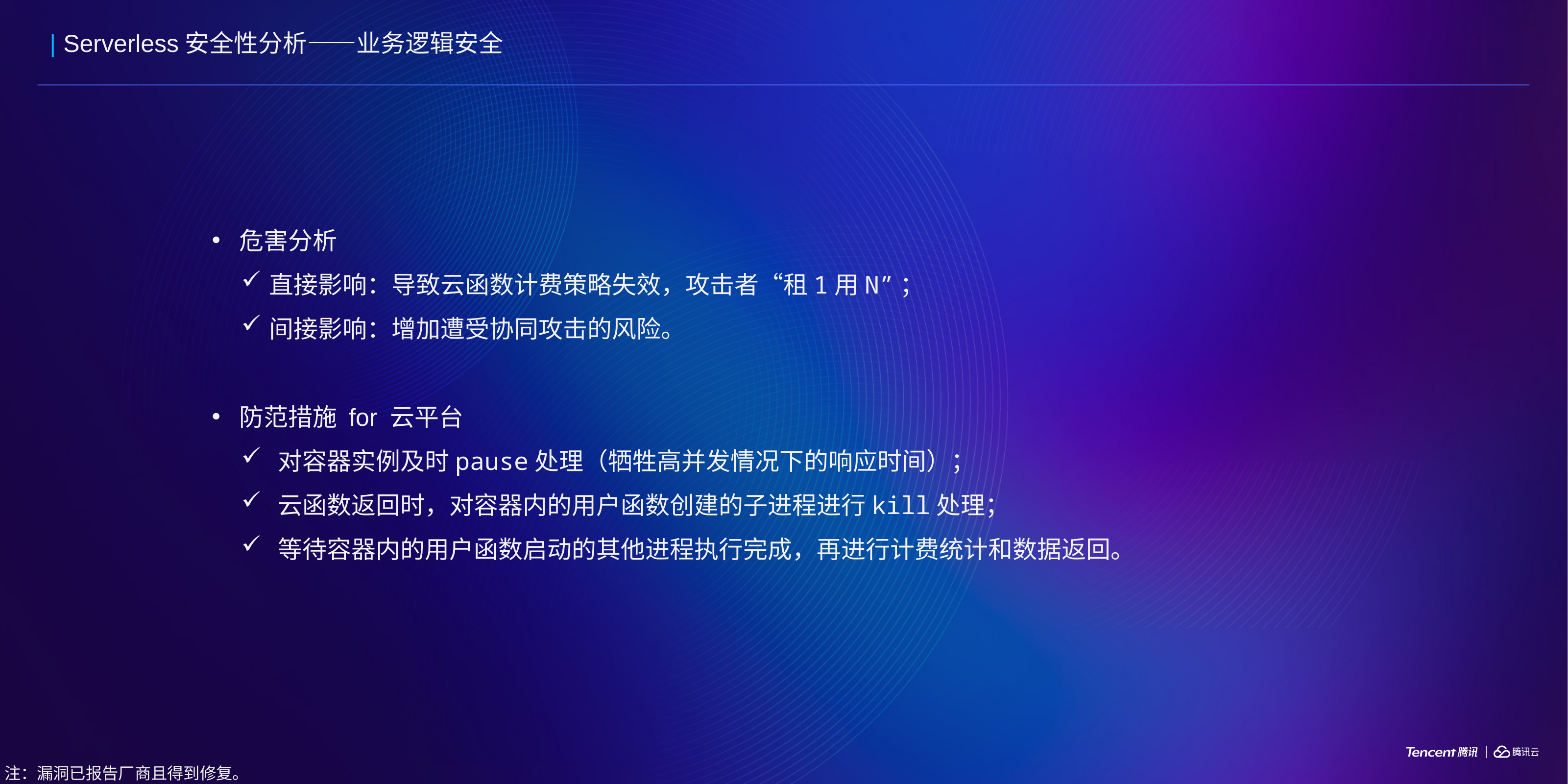

Serverless安全性分析——业务逻辑安全
危害分析
直接影响：导致云函数计费策略失效，攻击者“租1用N”；
间接影响：增加遭受协同攻击的风险。

防范措施 for 云平台
对容器实例及时pause处理（牺牲高并发情况下的响应时间）；
云函数返回时，对容器内的用户函数创建的子进程进行kill处理；
等待容器内的用户函数启动的其他进程执行完成，再进行计费统计和数据返回。
注：漏洞已报告厂商且得到修复。